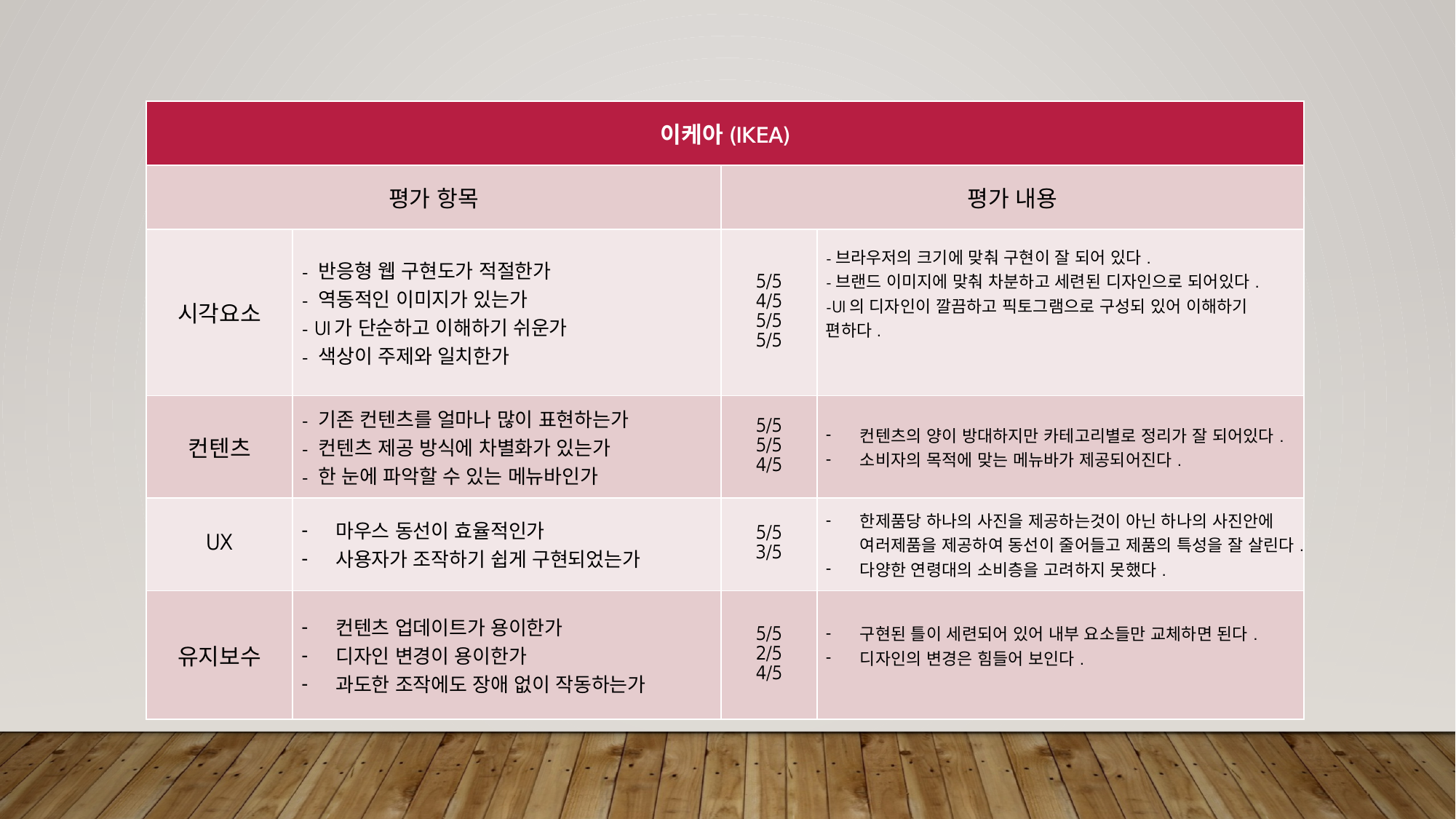

| 이케아(IKEA) |  |  |  |
| --- | --- | --- | --- |
| 평가 항목 |  | 평가 내용 |  |
| 시각요소 | - 반응형 웹 구현도가 적절한가 - 역동적인 이미지가 있는가 - UI가 단순하고 이해하기 쉬운가 - 색상이 주제와 일치한가 | 5/5 4/5 5/5 5/5 | -브라우저의 크기에 맞춰 구현이 잘 되어 있다. -브랜드 이미지에 맞춰 차분하고 세련된 디자인으로 되어있다. -UI의 디자인이 깔끔하고 픽토그램으로 구성되 있어 이해하기 편하다. |
| 컨텐츠 | - 기존 컨텐츠를 얼마나 많이 표현하는가 - 컨텐츠 제공 방식에 차별화가 있는가 - 한 눈에 파악할 수 있는 메뉴바인가 | 5/5 5/5 4/5 | 컨텐츠의 양이 방대하지만 카테고리별로 정리가 잘 되어있다. 소비자의 목적에 맞는 메뉴바가 제공되어진다. |
| UX | 마우스 동선이 효율적인가 사용자가 조작하기 쉽게 구현되었는가 | 5/5 3/5 | 한제품당 하나의 사진을 제공하는것이 아닌 하나의 사진안에 여러제품을 제공하여 동선이 줄어들고 제품의 특성을 잘 살린다. 다양한 연령대의 소비층을 고려하지 못했다. |
| 유지보수 | 컨텐츠 업데이트가 용이한가 디자인 변경이 용이한가 과도한 조작에도 장애 없이 작동하는가 | 5/5 2/5 4/5 | 구현된 틀이 세련되어 있어 내부 요소들만 교체하면 된다. 디자인의 변경은 힘들어 보인다. |